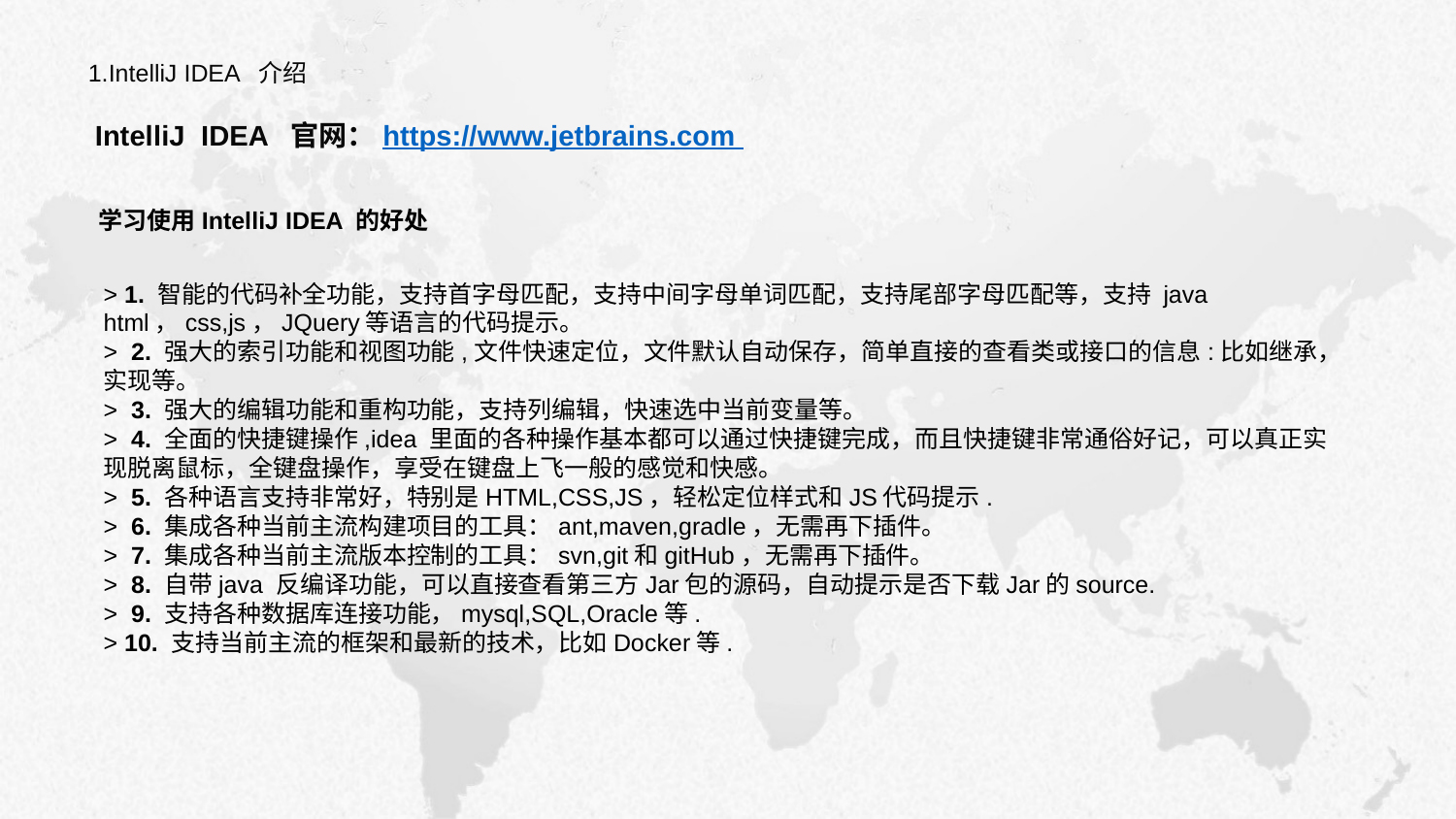

1.IntelliJ IDEA  介绍
IntelliJ  IDEA  官网：https://www.jetbrains.com
学习使用IntelliJ IDEA 的好处
> 1. 智能的代码补全功能，支持首字母匹配，支持中间字母单词匹配，支持尾部字母匹配等，支持 java html，css,js，JQuery等语言的代码提示。
>  2. 强大的索引功能和视图功能,文件快速定位，文件默认自动保存，简单直接的查看类或接口的信息:比如继承，实现等。
>  3. 强大的编辑功能和重构功能，支持列编辑，快速选中当前变量等。
>  4. 全面的快捷键操作,idea 里面的各种操作基本都可以通过快捷键完成，而且快捷键非常通俗好记，可以真正实现脱离鼠标，全键盘操作，享受在键盘上飞一般的感觉和快感。
>  5. 各种语言支持非常好，特别是HTML,CSS,JS，轻松定位样式和JS代码提示.
>  6. 集成各种当前主流构建项目的工具：ant,maven,gradle，无需再下插件。
>  7. 集成各种当前主流版本控制的工具：svn,git和gitHub，无需再下插件。
>  8. 自带java 反编译功能，可以直接查看第三方Jar包的源码，自动提示是否下载Jar的source.
>  9. 支持各种数据库连接功能，mysql,SQL,Oracle等.
> 10. 支持当前主流的框架和最新的技术，比如Docker等.